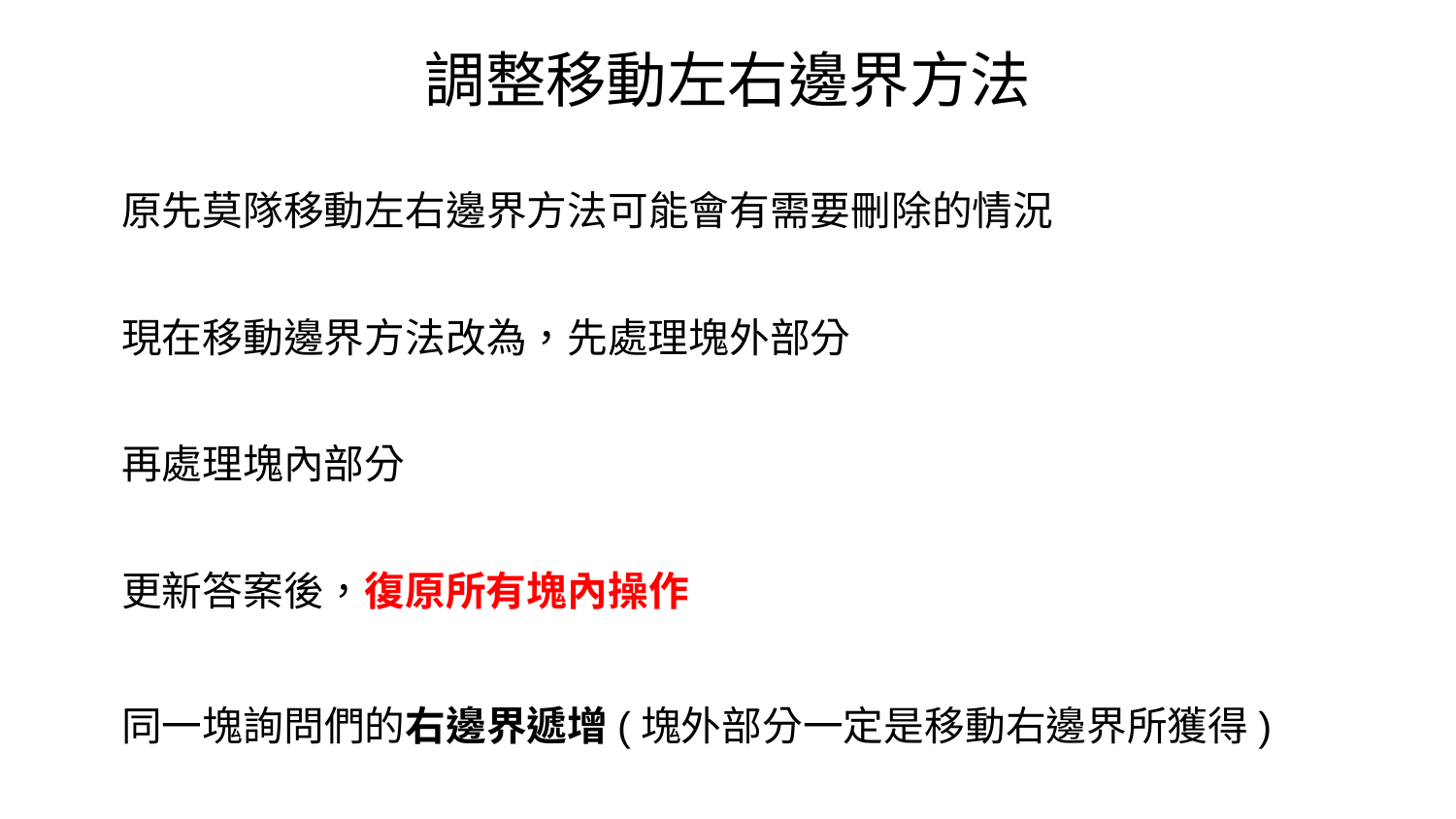

調整移動左右邊界方法
原先莫隊移動左右邊界方法可能會有需要刪除的情況
現在移動邊界方法改為，先處理塊外部分
再處理塊內部分
更新答案後，復原所有塊內操作
同一塊詢問們的右邊界遞增(塊外部分一定是移動右邊界所獲得)